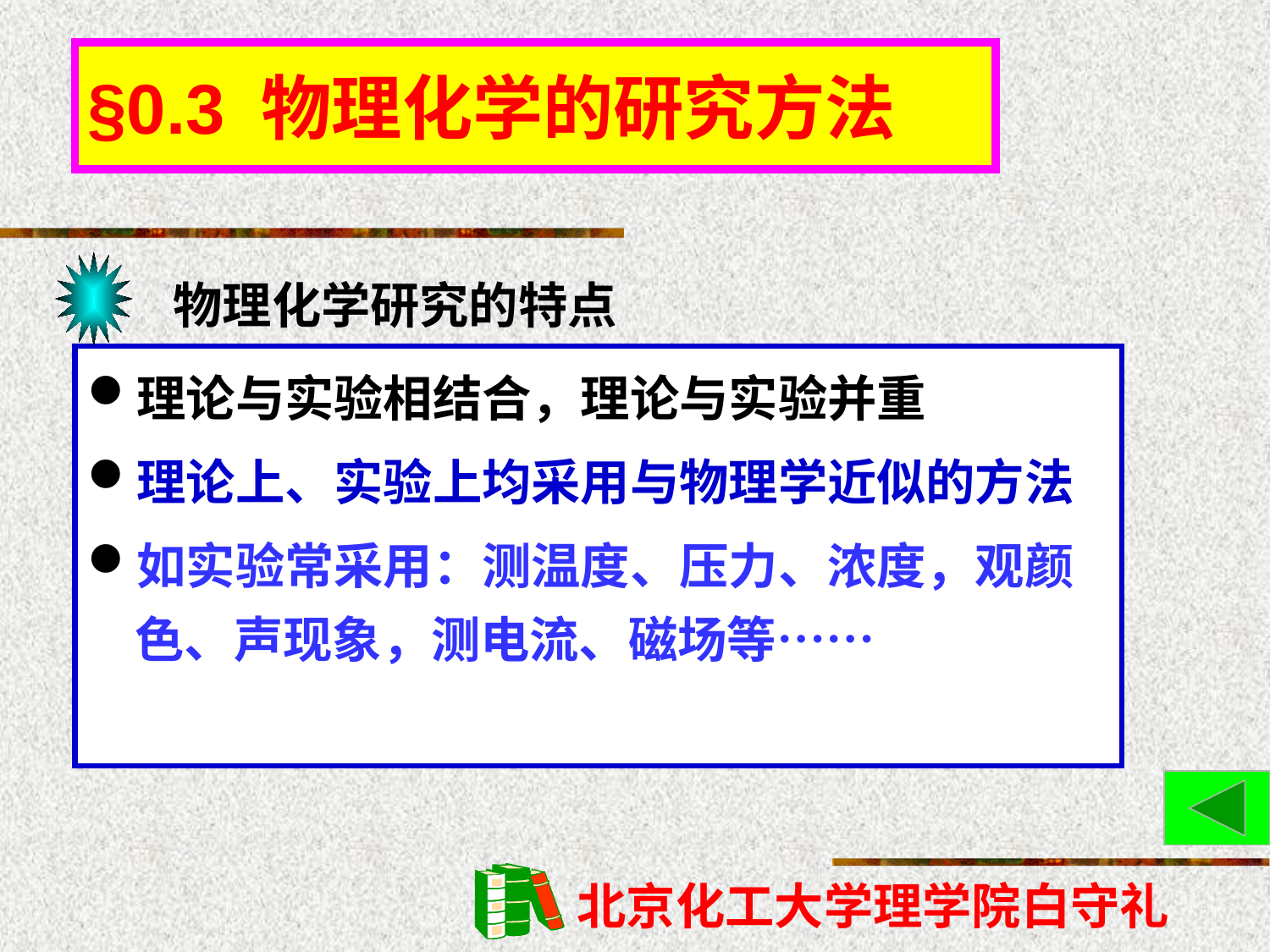

# §0.3 物理化学的研究方法

物理化学研究的特点
理论与实验相结合，理论与实验并重
理论上、实验上均采用与物理学近似的方法
如实验常采用：测温度、压力、浓度，观颜色、声现象，测电流、磁场等……